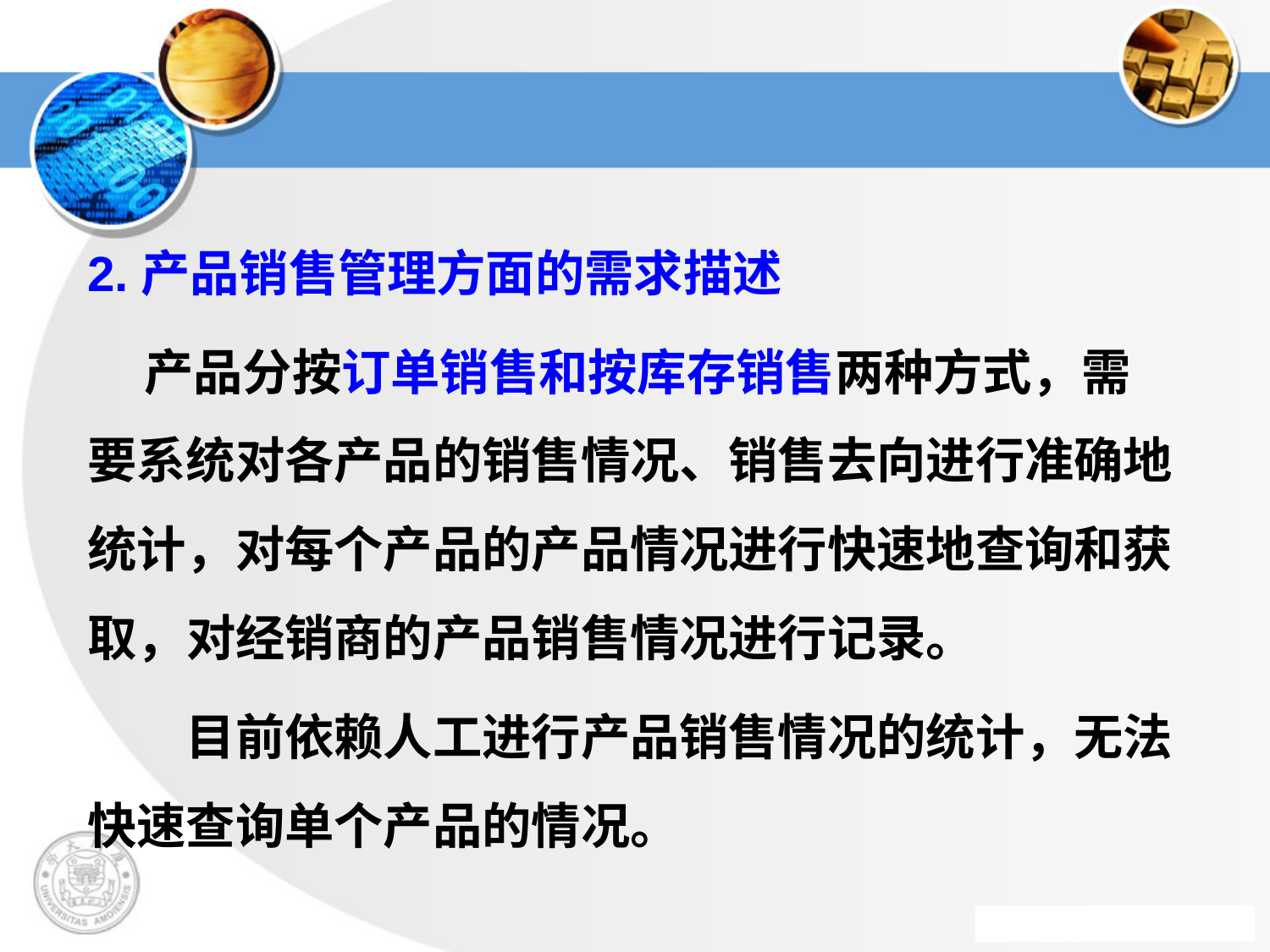

#
2.产品销售管理方面的需求描述
    产品分按订单销售和按库存销售两种方式，需要系统对各产品的销售情况、销售去向进行准确地统计，对每个产品的产品情况进行快速地查询和获取，对经销商的产品销售情况进行记录。
　　目前依赖人工进行产品销售情况的统计，无法快速查询单个产品的情况。